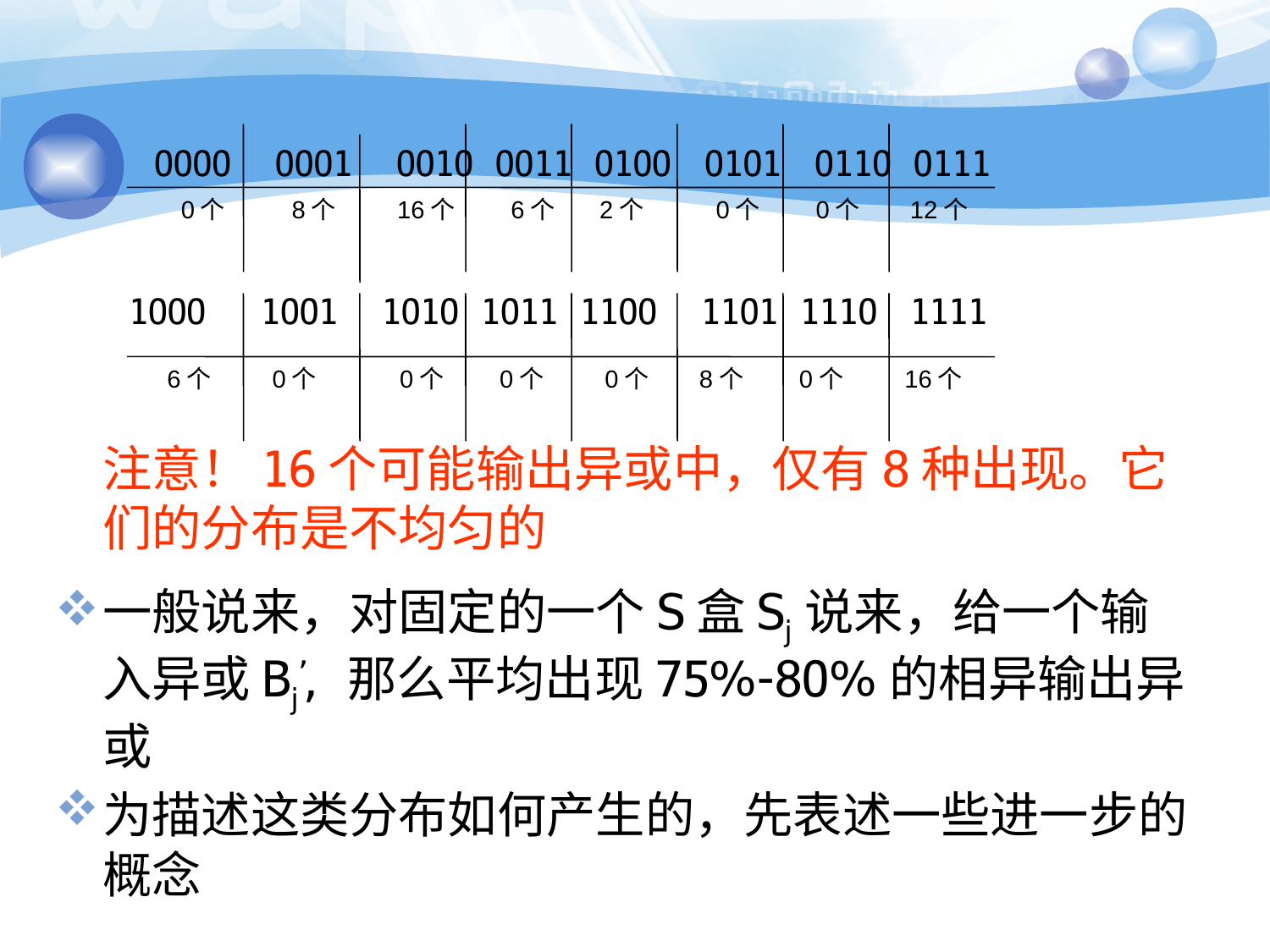

0000    0001    0010  0011  0100   0101   0110  0111
注意！16个可能输出异或中，仅有8种出现。它们的分布是不均匀的
一般说来，对固定的一个S盒Sj说来，给一个输入异或Bj’, 那么平均出现75%-80%的相异输出异或
为描述这类分布如何产生的，先表述一些进一步的概念

            0个           8个          16个         6个       2个            0个         0个        12个

1000     1001    1010  1011  1100    1101  1110   1111

          6个          0个              0个         0个          0个        8个         0个          16个